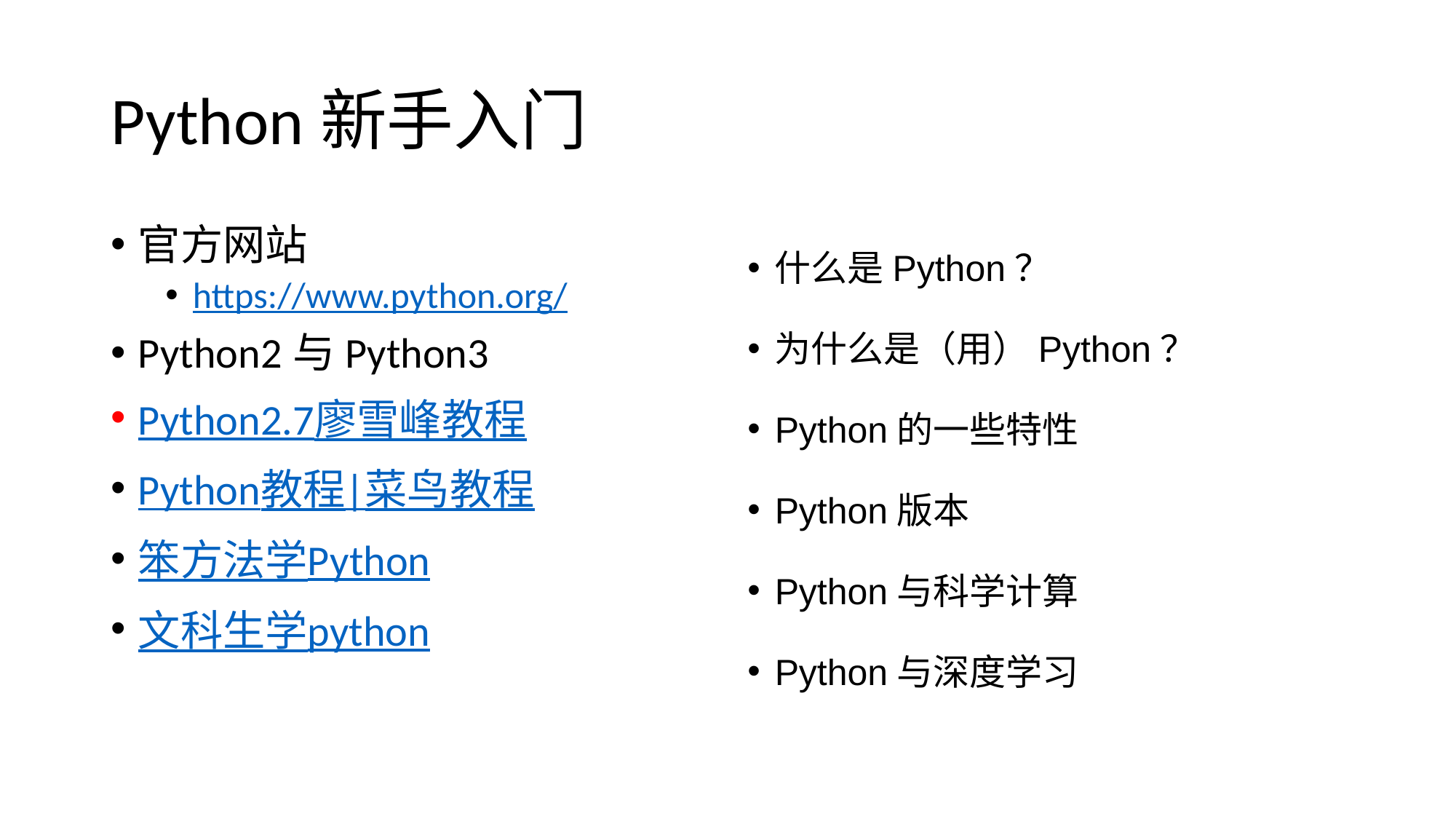

# Python新手入门
官方网站
https://www.python.org/
Python2与Python3
Python2.7廖雪峰教程
Python教程|菜鸟教程
笨方法学Python
文科生学python
什么是Python？
为什么是（用）Python？
Python的一些特性
Python版本
Python与科学计算
Python与深度学习